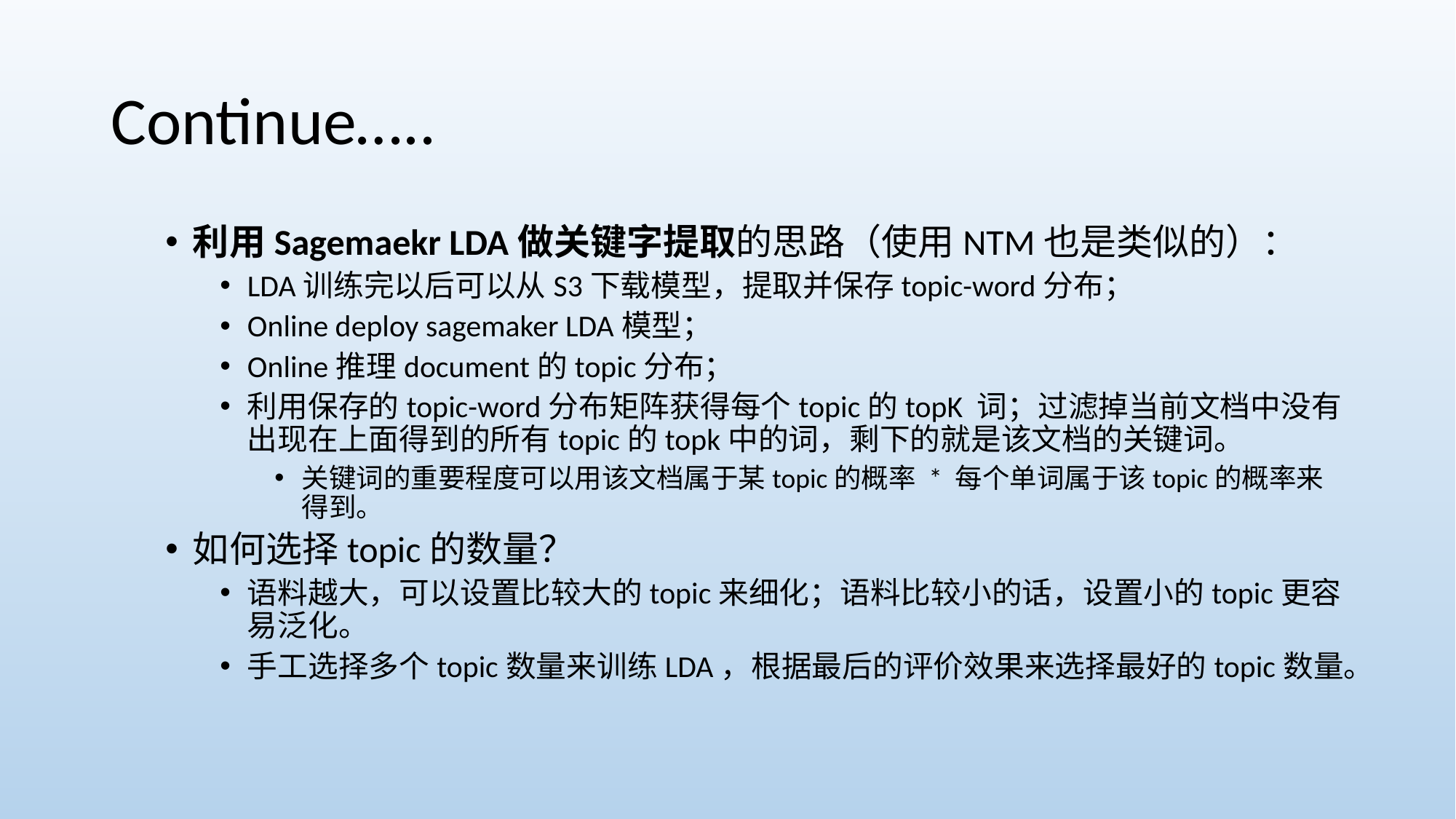

# Continue…..
利用Sagemaekr LDA做关键字提取的思路（使用NTM也是类似的）：
LDA训练完以后可以从S3下载模型，提取并保存topic-word分布；
Online deploy sagemaker LDA模型；
Online推理document的topic分布；
利用保存的topic-word分布矩阵获得每个topic的topK 词；过滤掉当前文档中没有出现在上面得到的所有topic的topk中的词，剩下的就是该文档的关键词。
关键词的重要程度可以用该文档属于某topic的概率 * 每个单词属于该topic的概率来得到。
如何选择topic的数量？
语料越大，可以设置比较大的topic来细化；语料比较小的话，设置小的topic更容易泛化。
手工选择多个topic数量来训练LDA，根据最后的评价效果来选择最好的topic数量。